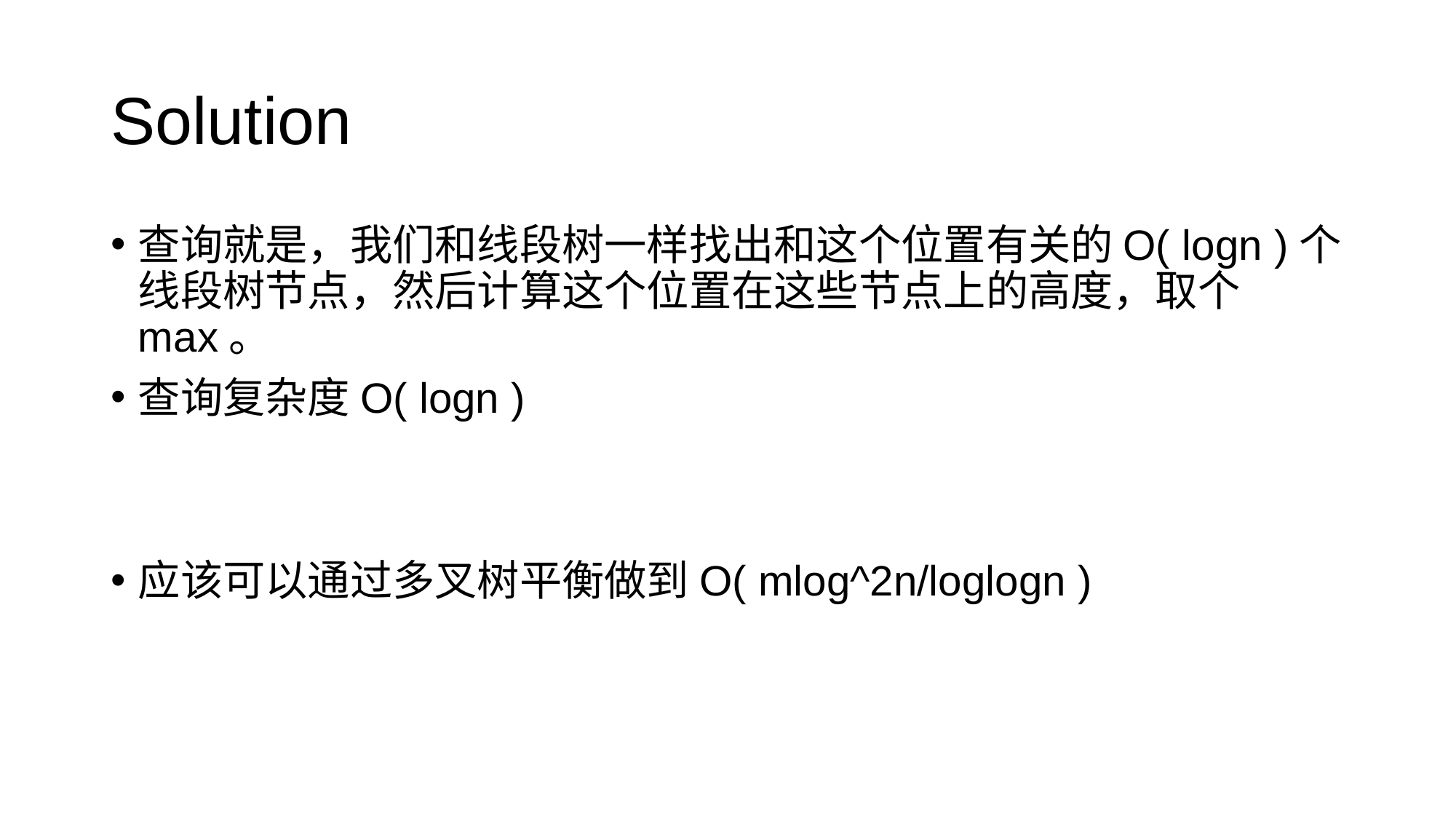

# Solution
查询就是，我们和线段树一样找出和这个位置有关的O( logn )个线段树节点，然后计算这个位置在这些节点上的高度，取个max。
查询复杂度O( logn )

应该可以通过多叉树平衡做到O( mlog^2n/loglogn )